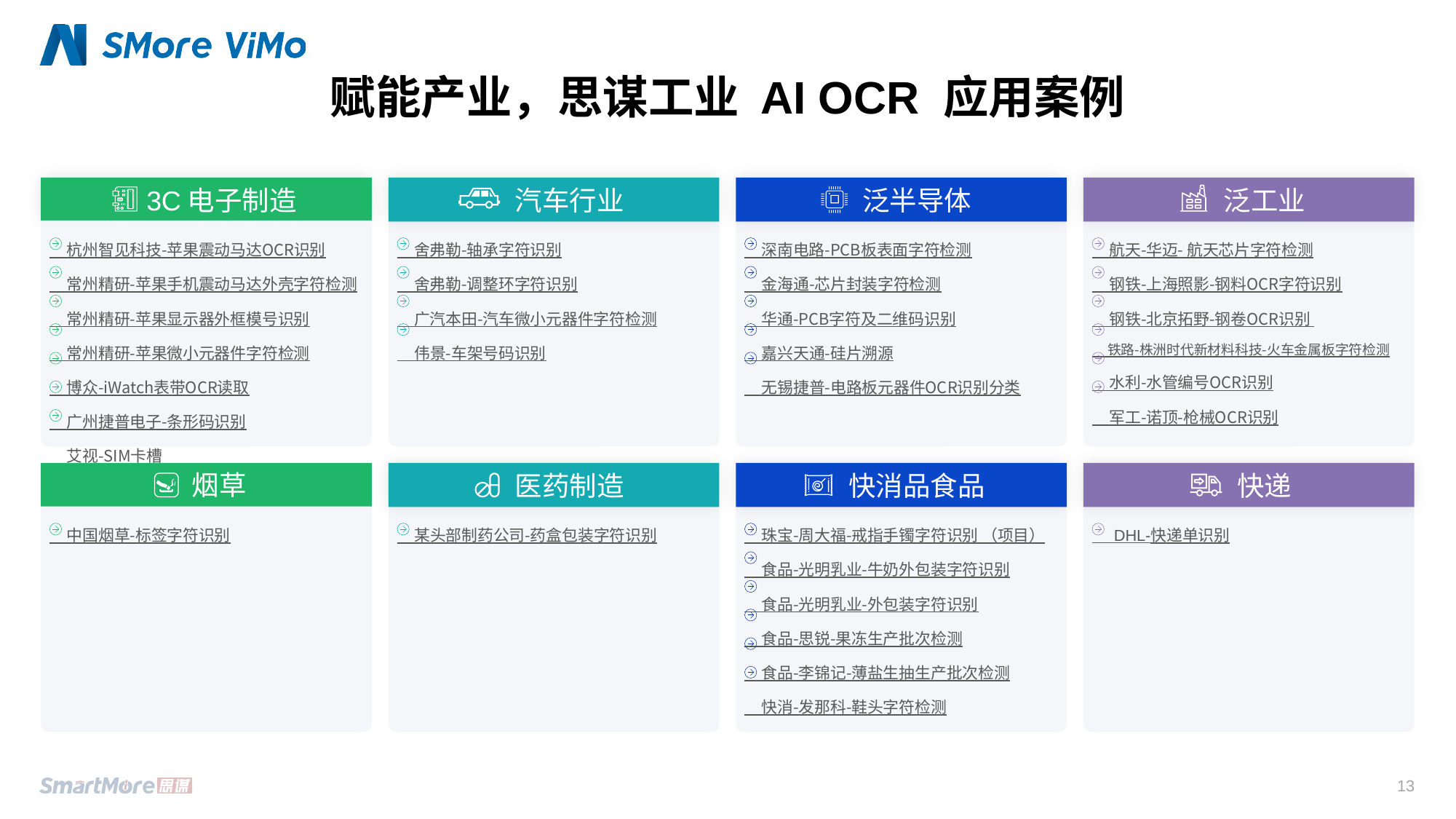

赋能产业，思谋工业 AI OCR 应用案例
    3C电子制造
    汽车行业
    泛半导体
    泛工业

     杭州智见科技-苹果震动马达OCR识别
     常州精研-苹果手机震动马达外壳字符检测
     常州精研-苹果显示器外框模号识别
     常州精研-苹果微小元器件字符检测
     博众-iWatch表带OCR读取
     广州捷普电子-条形码识别
     艾视-SIM卡槽
     舍弗勒-轴承字符识别
     舍弗勒-调整环字符识别
     广汽本田-汽车微小元器件字符检测
     伟景-车架号码识别
     深南电路-PCB板表面字符检测
     金海通-芯片封装字符检测
     华通-PCB字符及二维码识别
     嘉兴天通-硅片溯源
     无锡捷普-电路板元器件OCR识别分类
     航天-华迈- 航天芯片字符检测
     钢铁-上海照影-钢料OCR字符识别
     钢铁-北京拓野-钢卷OCR识别
     铁路-株洲时代新材料科技-火车金属板字符检测
     水利-水管编号OCR识别
     军工-诺顶-枪械OCR识别

烟草
    医药制造
    快消品食品
    快递

     中国烟草-标签字符识别
     某头部制药公司-药盒包装字符识别
     珠宝-周大福-戒指手镯字符识别 （项目）
     食品-光明乳业-牛奶外包装字符识别
     食品-光明乳业-外包装字符识别
     食品-思锐-果冻生产批次检测
     食品-李锦记-薄盐生抽生产批次检测
     快消-发那科-鞋头字符检测
     DHL-快递单识别